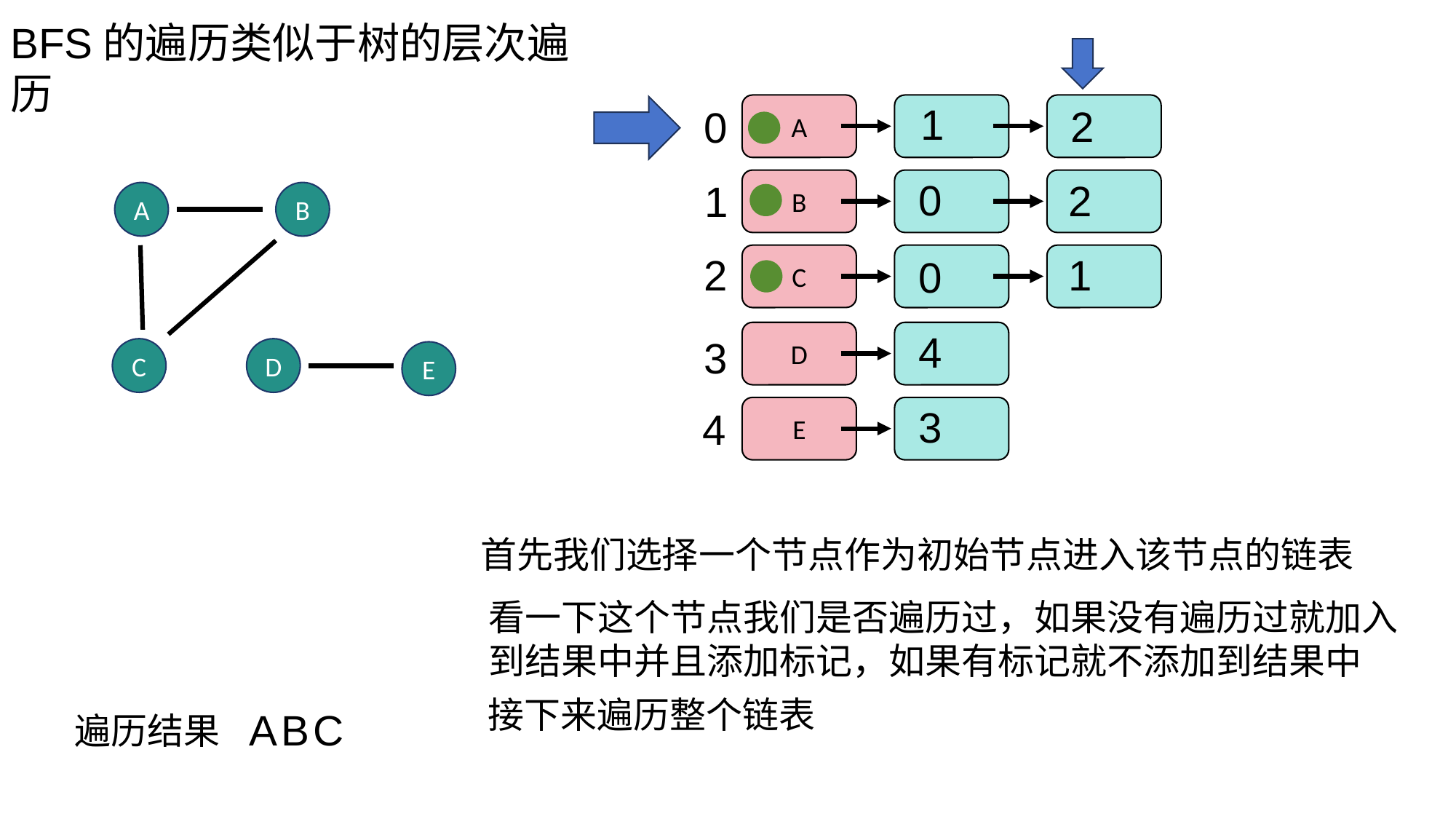

BFS的遍历类似于树的层次遍历

1
2
0
A

0
2
1
B

A
B

1
2
C

0

4
D

3
D
C
E
3
4
E

首先我们选择一个节点作为初始节点进入该节点的链表
看一下这个节点我们是否遍历过，如果没有遍历过就加入到结果中并且添加标记，如果有标记就不添加到结果中

接下来遍历整个链表
A
B
C
遍历结果